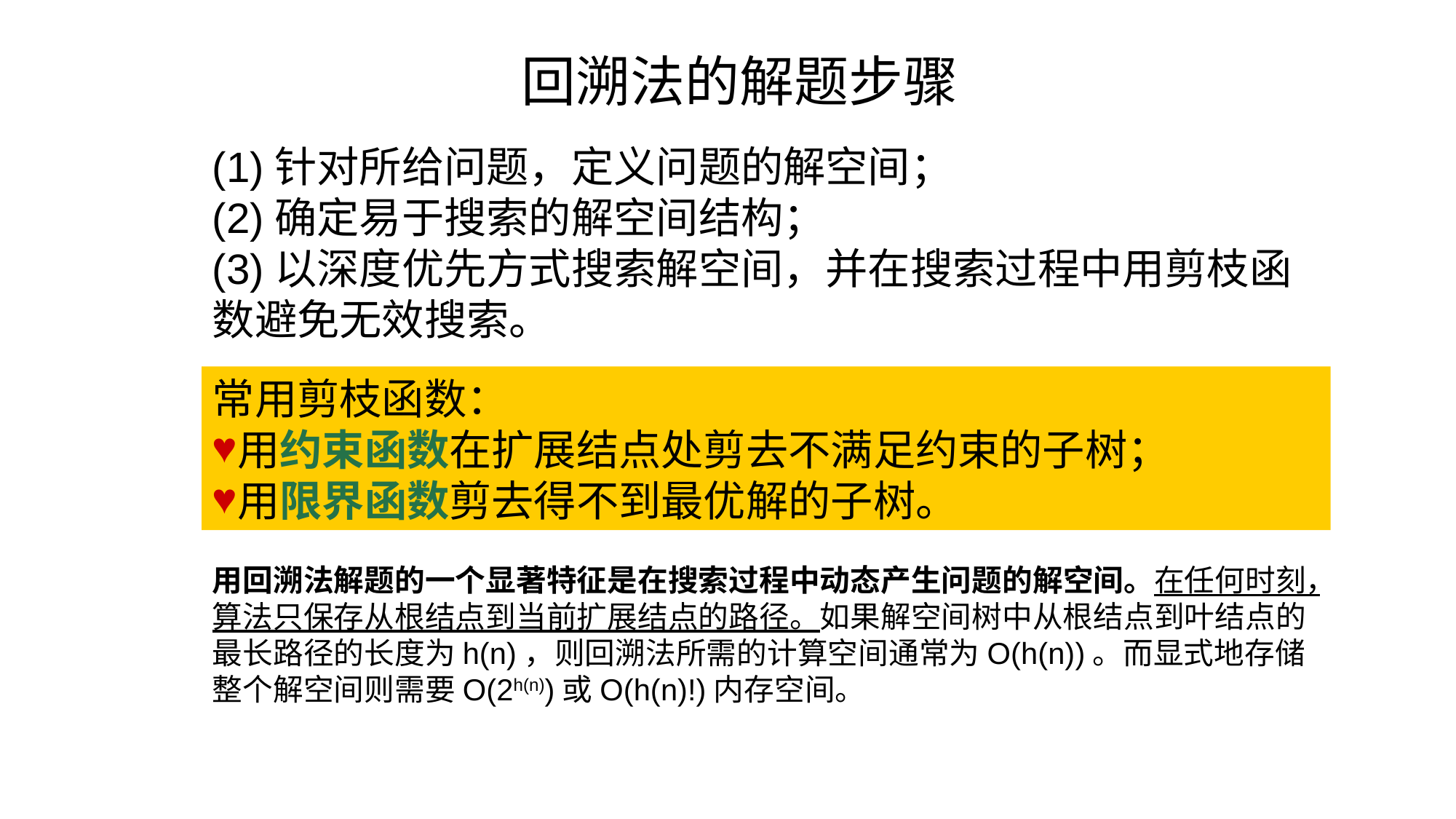

回溯法的解题步骤
(1)针对所给问题，定义问题的解空间；
(2)确定易于搜索的解空间结构；
(3)以深度优先方式搜索解空间，并在搜索过程中用剪枝函数避免无效搜索。
常用剪枝函数：
用约束函数在扩展结点处剪去不满足约束的子树；
用限界函数剪去得不到最优解的子树。
用回溯法解题的一个显著特征是在搜索过程中动态产生问题的解空间。在任何时刻，算法只保存从根结点到当前扩展结点的路径。如果解空间树中从根结点到叶结点的最长路径的长度为h(n)，则回溯法所需的计算空间通常为O(h(n))。而显式地存储整个解空间则需要O(2h(n))或O(h(n)!)内存空间。